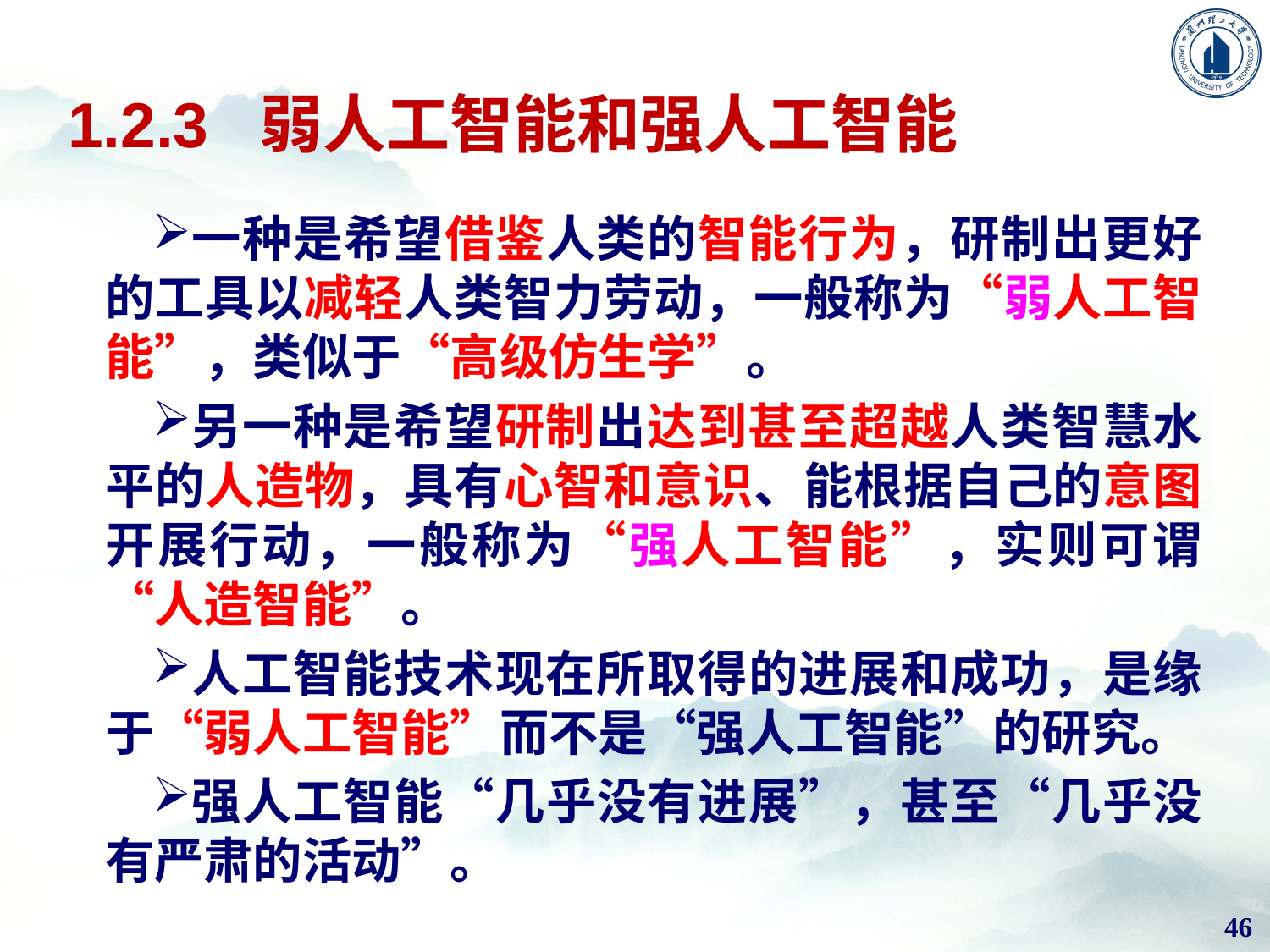

# 1.2.3  弱人工智能和强人工智能
一种是希望借鉴人类的智能行为，研制出更好的工具以减轻人类智力劳动，一般称为“弱人工智能”，类似于“高级仿生学”。
另一种是希望研制出达到甚至超越人类智慧水平的人造物，具有心智和意识、能根据自己的意图开展行动，一般称为“强人工智能”，实则可谓“人造智能”。
人工智能技术现在所取得的进展和成功，是缘于“弱人工智能”而不是“强人工智能”的研究。
强人工智能“几乎没有进展”，甚至“几乎没有严肃的活动”。

46